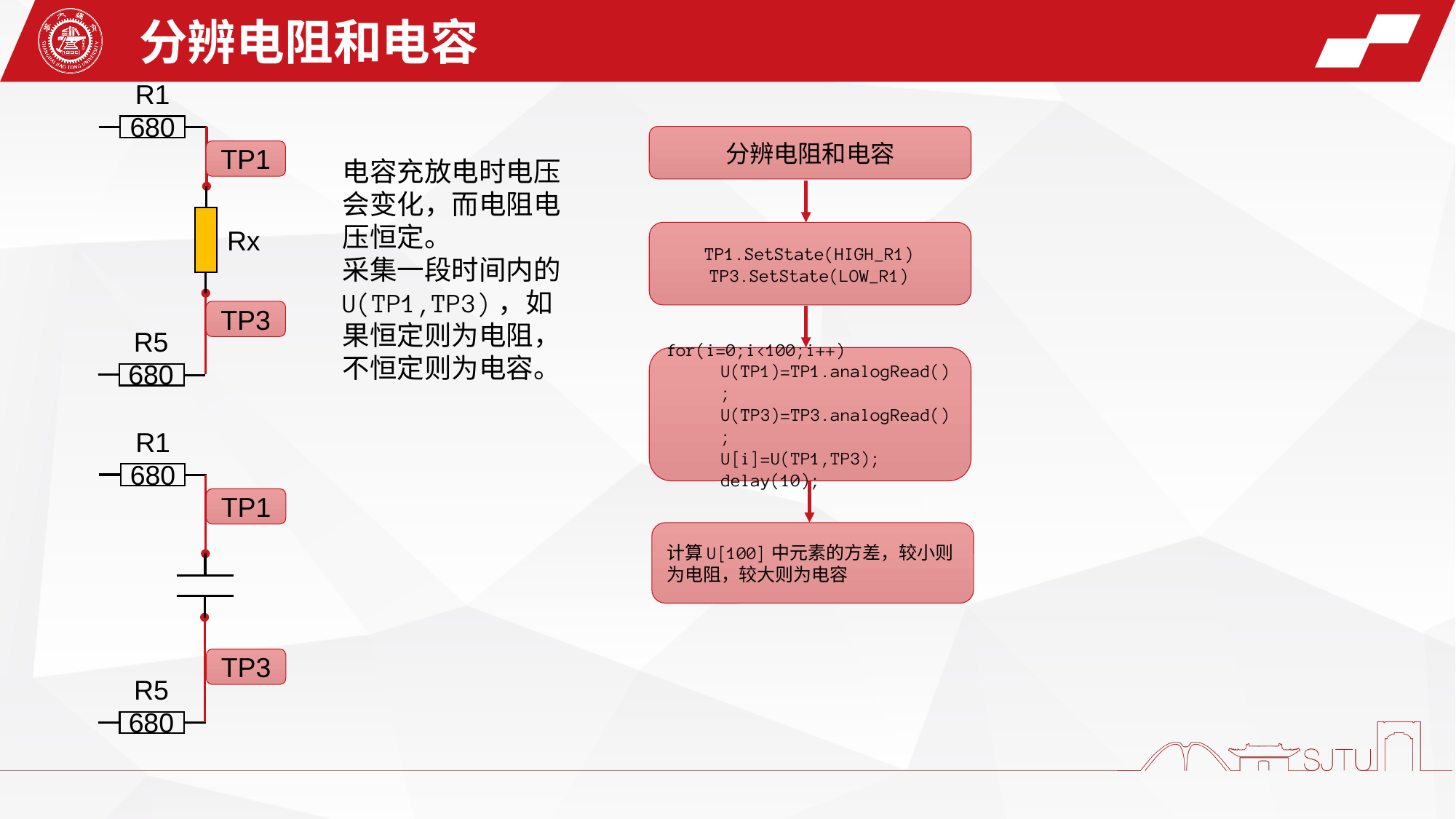

分辨电阻和电容
R1 680

分辨电阻和电容
TP1
电容充放电时电压会变化，而电阻电压恒定。
采集一段时间内的U(TP1,TP3)，如果恒定则为电阻，不恒定则为电容。
Rx
TP1.SetState(HIGH_R1) TP3.SetState(LOW_R1)

TP3
R5 680
for(i=0;i<100;i++)
U(TP1)=TP1.analogRead();
U(TP3)=TP3.analogRead();
U[i]=U(TP1,TP3);
delay(10);

R1 680

TP1
计算U[100]中元素的方差，较小则为电阻，较大则为电容
TP3
R5 680